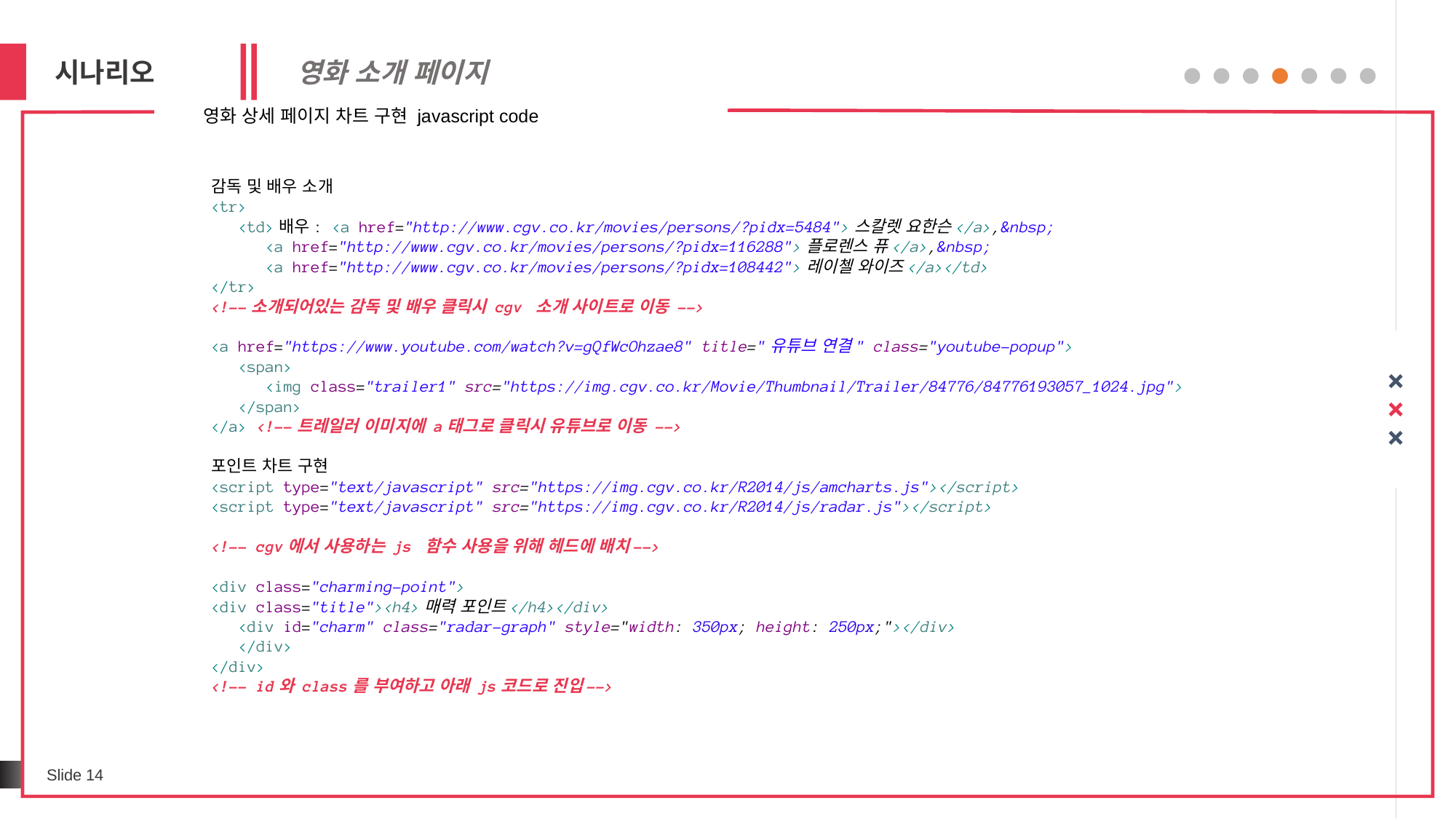

시나리오
영화 소개 페이지

영화 상세 페이지 차트 구현 javascript code
감독 및 배우 소개
<tr>
   <td>배우: <a href="http://www.cgv.co.kr/movies/persons/?pidx=5484">스칼렛 요한슨</a>,&nbsp;
      <a href="http://www.cgv.co.kr/movies/persons/?pidx=116288">플로렌스 퓨</a>,&nbsp;
      <a href="http://www.cgv.co.kr/movies/persons/?pidx=108442">레이첼 와이즈</a></td>
</tr>
<!--소개되어있는 감독 및 배우 클릭시 cgv 소개 사이트로 이동 -->

<a href="https://www.youtube.com/watch?v=gQfWcOhzae8" title="유튜브 연결" class="youtube-popup">
   <span>
      <img class="trailer1" src="https://img.cgv.co.kr/Movie/Thumbnail/Trailer/84776/84776193057_1024.jpg">
   </span>
</a> <!--트레일러 이미지에 a태그로 클릭시 유튜브로 이동 -->

포인트 차트 구현
<script type="text/javascript" src="https://img.cgv.co.kr/R2014/js/amcharts.js"></script>
<script type="text/javascript" src="https://img.cgv.co.kr/R2014/js/radar.js"></script>

<!-- cgv에서 사용하는 js 함수 사용을 위해 헤드에 배치-->

<div class="charming-point">
<div class="title"><h4>매력 포인트</h4></div>
   <div id="charm" class="radar-graph" style="width: 350px; height: 250px;"></div>
   </div>
</div>
<!-- id와 class를 부여하고 아래 js코드로 진입-->

Slide 14